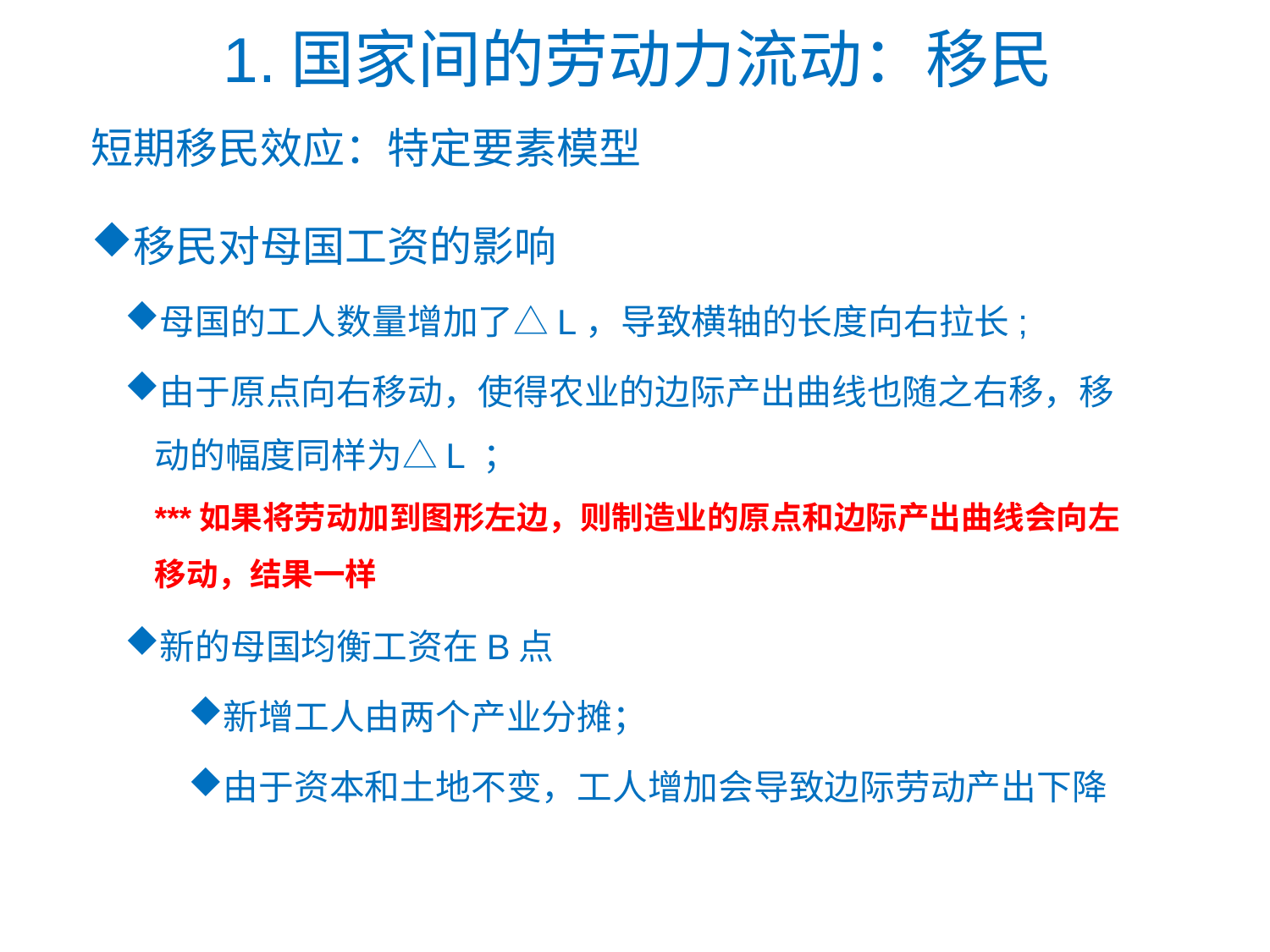

# 1.国家间的劳动力流动：移民
短期移民效应：特定要素模型
移民对母国工资的影响
母国的工人数量增加了△L，导致横轴的长度向右拉长;
由于原点向右移动，使得农业的边际产出曲线也随之右移，移动的幅度同样为△L ；
***如果将劳动加到图形左边，则制造业的原点和边际产出曲线会向左移动，结果一样
新的母国均衡工资在B点
新增工人由两个产业分摊；
由于资本和土地不变，工人增加会导致边际劳动产出下降